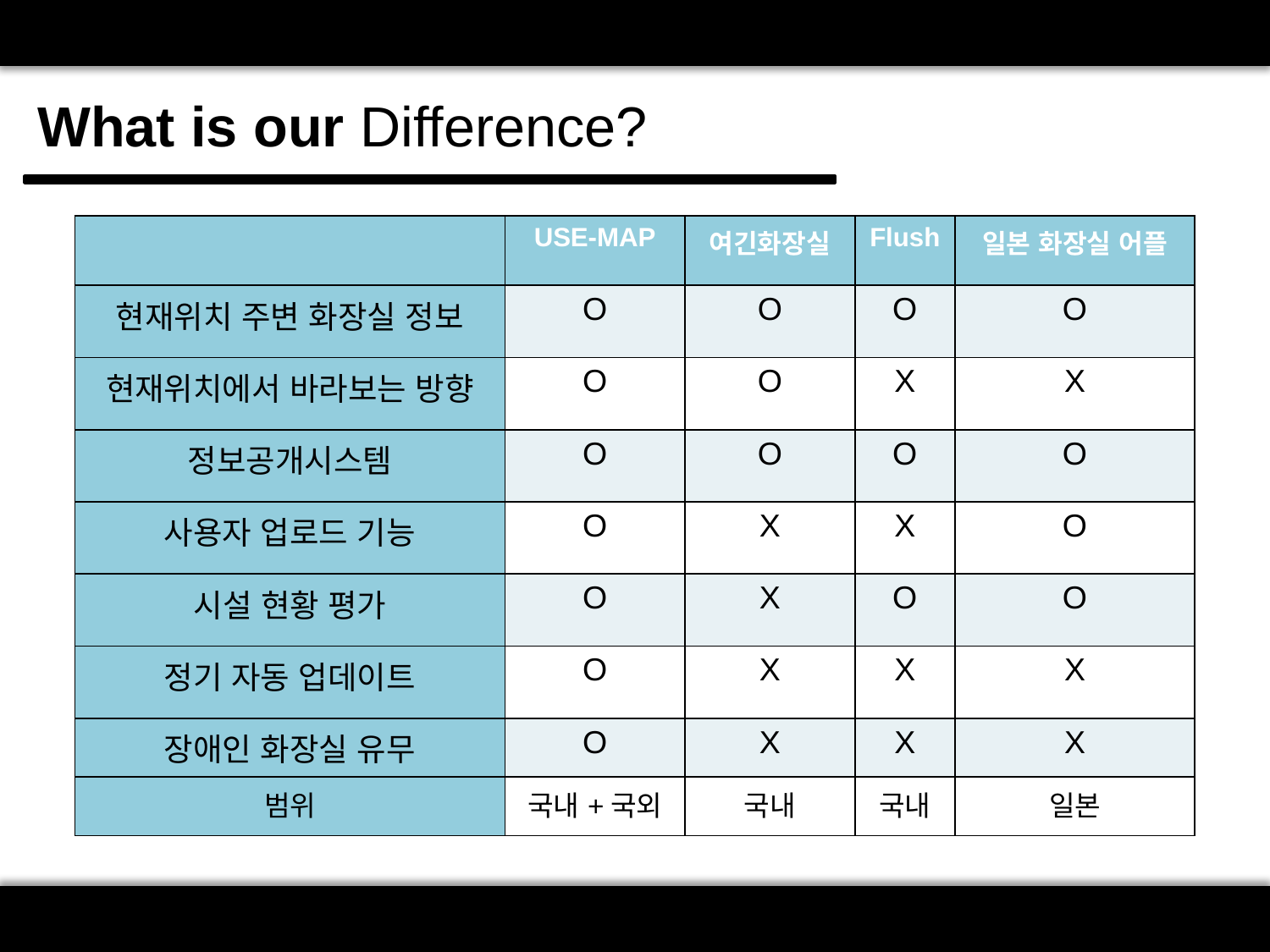

What is our Difference?

|  | USE-MAP | 여긴화장실 | Flush | 일본 화장실 어플 |
| --- | --- | --- | --- | --- |
| 현재위치 주변 화장실 정보 | O | O | O | O |
| 현재위치에서 바라보는 방향 | O | O | X | X |
| 정보공개시스템 | O | O | O | O |
| 사용자 업로드 기능 | O | X | X | O |
| 시설 현황 평가 | O | X | O | O |
| 정기 자동 업데이트 | O | X | X | X |
| 장애인 화장실 유무 | O | X | X | X |
| 범위 | 국내+국외 | 국내 | 국내 | 일본 |